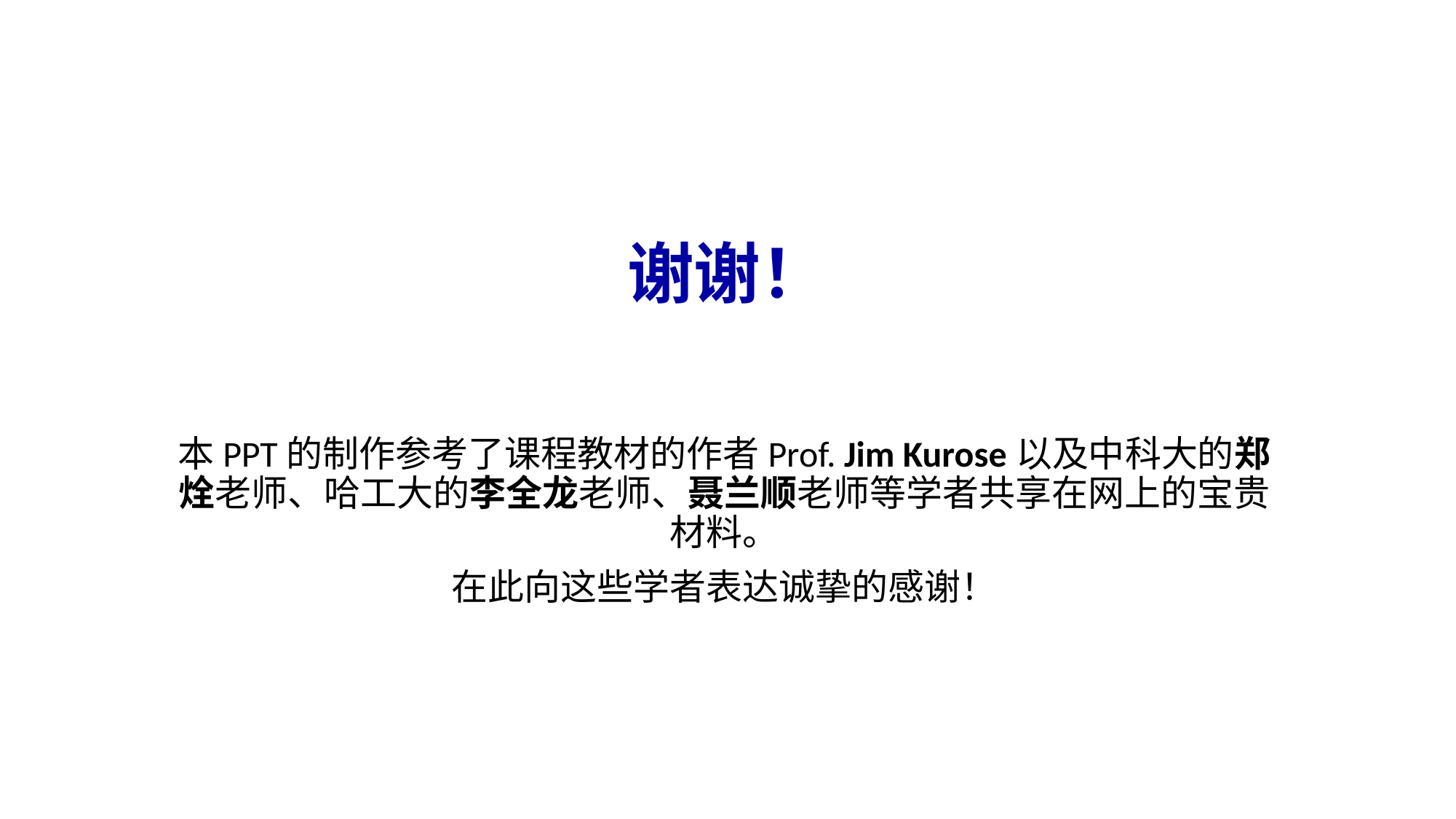

# 谢谢！
本PPT的制作参考了课程教材的作者Prof. Jim Kurose以及中科大的郑烇老师、哈工大的李全龙老师、聂兰顺老师等学者共享在网上的宝贵材料。
在此向这些学者表达诚挚的感谢！